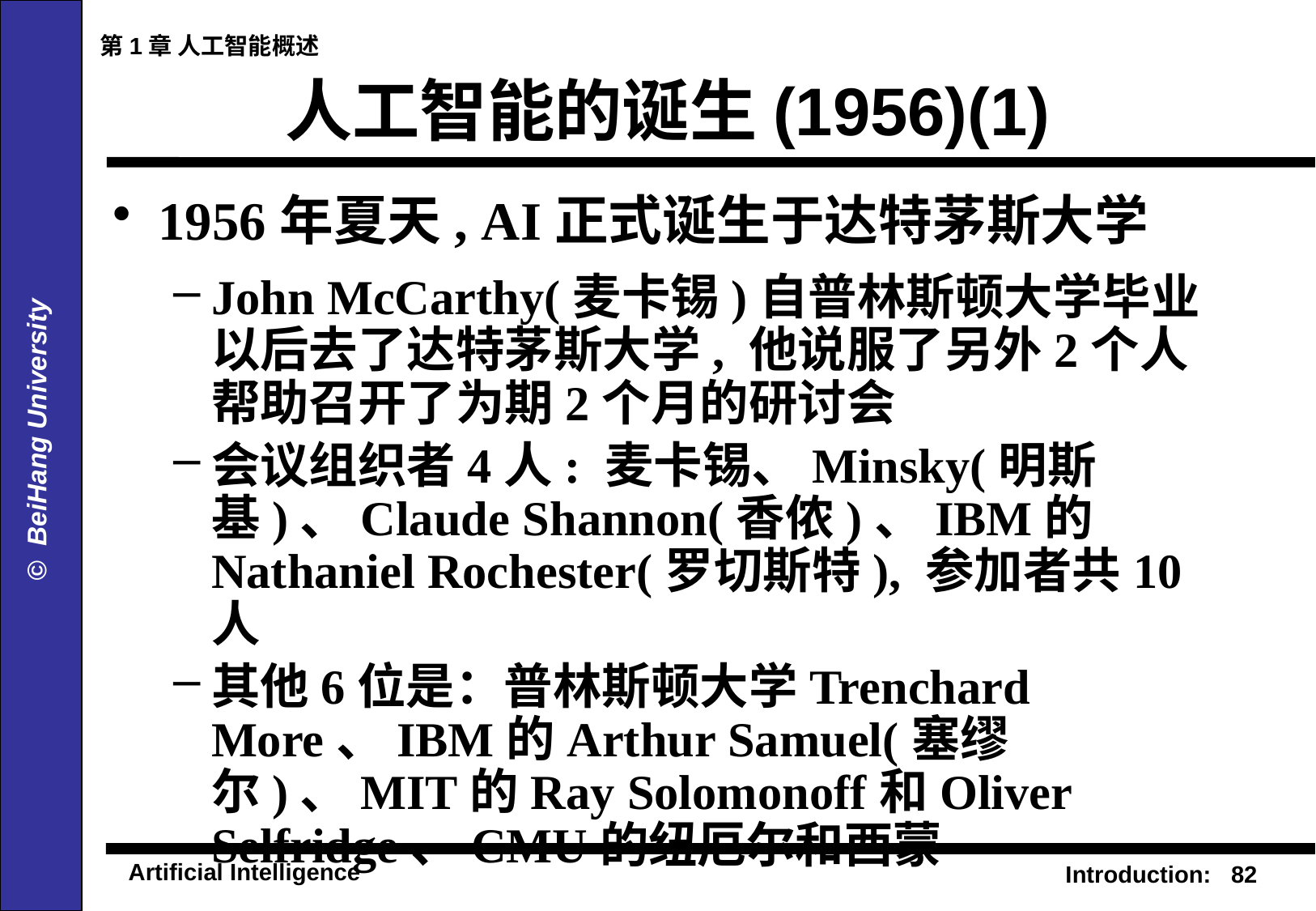

第1章 人工智能概述
# 人工智能的诞生(1956)(1)
1956年夏天, AI正式诞生于达特茅斯大学
John McCarthy(麦卡锡)自普林斯顿大学毕业以后去了达特茅斯大学, 他说服了另外2个人帮助召开了为期2个月的研讨会
会议组织者4人: 麦卡锡、Minsky(明斯基)、Claude Shannon(香侬)、IBM的Nathaniel Rochester(罗切斯特), 参加者共10人
其他6位是：普林斯顿大学Trenchard More、IBM的Arthur Samuel(塞缪尔)、MIT的Ray Solomonoff和Oliver Selfridge、CMU的纽厄尔和西蒙